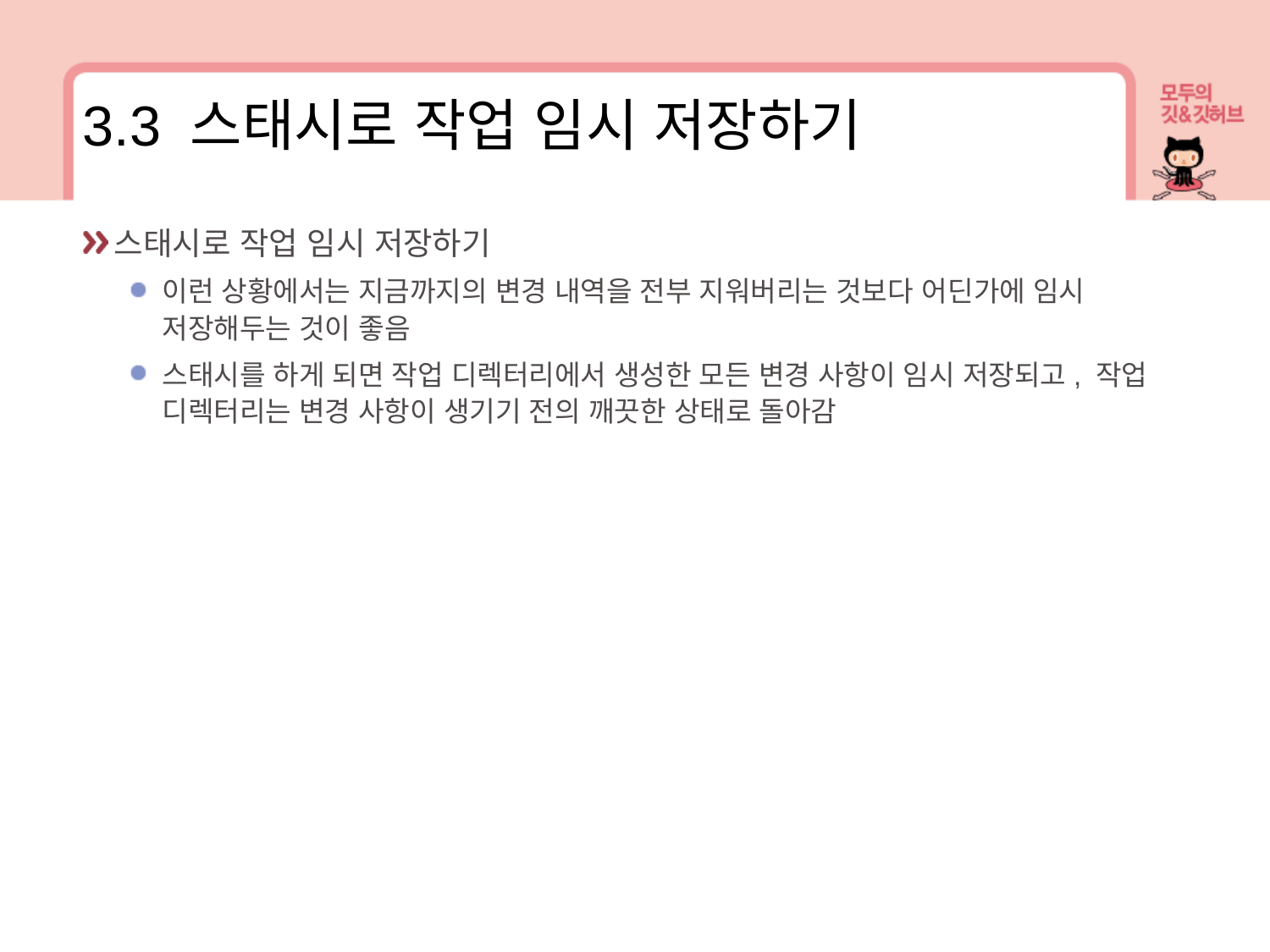

3.3 스태시로 작업 임시 저장하기
스태시로 작업 임시 저장하기
이런 상황에서는 지금까지의 변경 내역을 전부 지워버리는 것보다 어딘가에 임시 저장해두는 것이 좋음
스태시를 하게 되면 작업 디렉터리에서 생성한 모든 변경 사항이 임시 저장되고, 작업 디렉터리는 변경 사항이 생기기 전의 깨끗한 상태로 돌아감